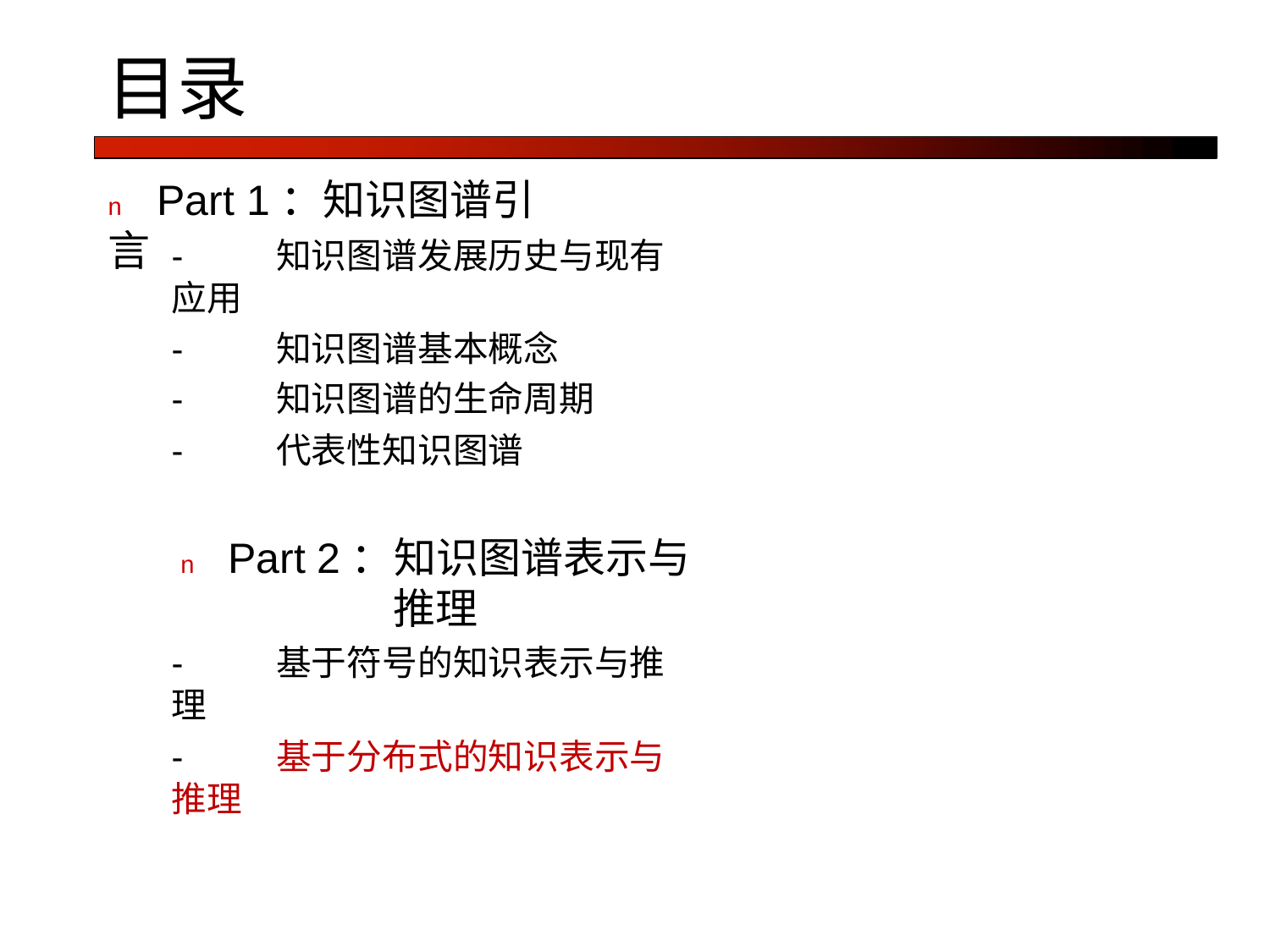

目录

n	Part 1：知识图谱引言
-	知识图谱发展历史与现有应用
-	知识图谱基本概念
-	知识图谱的生命周期
-	代表性知识图谱

n	Part 2：知识图谱表示与推理
-	基于符号的知识表示与推理

-	基于分布式的知识表示与推理